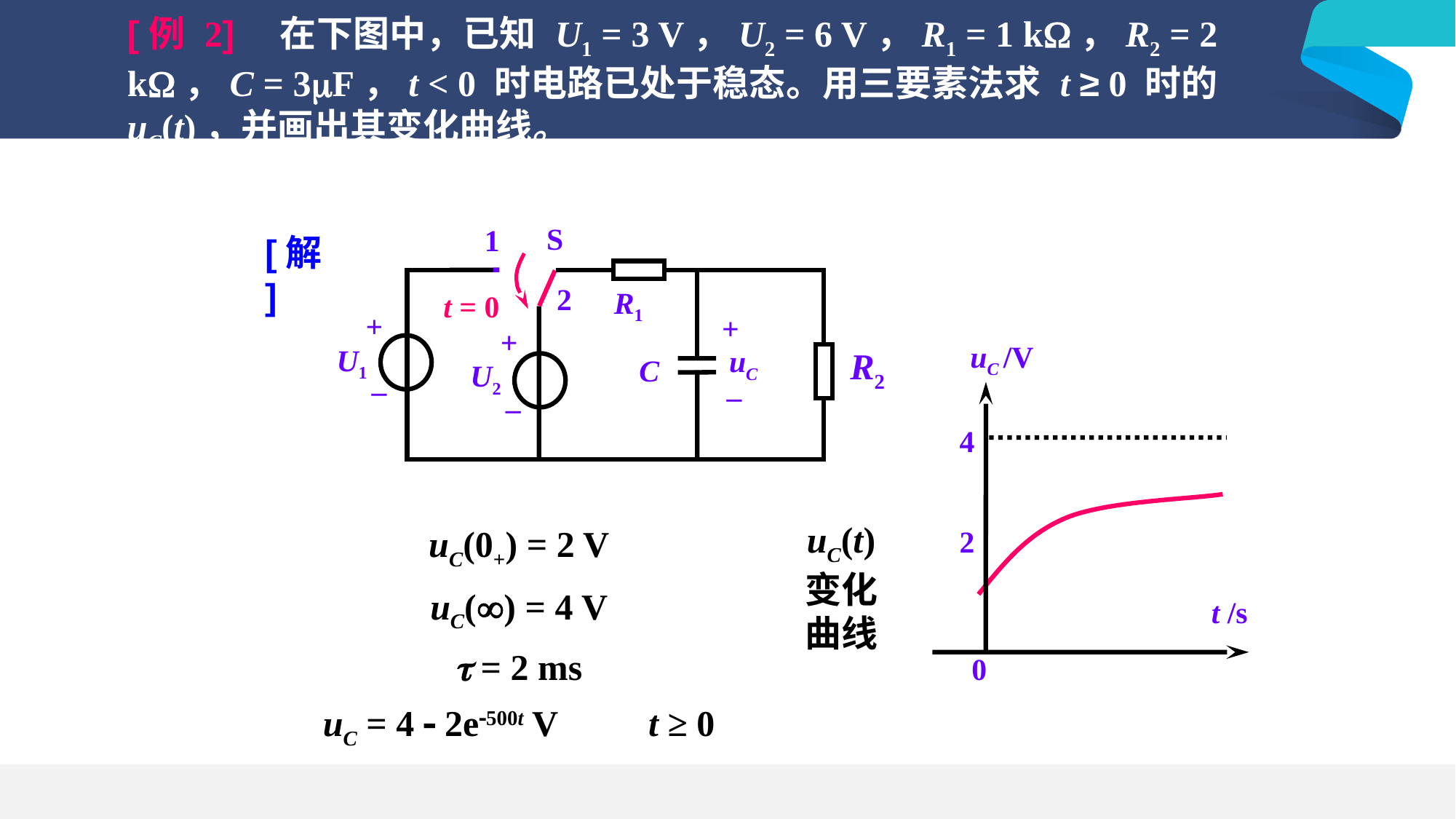

[例 2]　在下图中，已知 U1 = 3 V，U2 = 6 V，R1 = 1 kΩ，R2 = 2 kΩ，C = 3μF，t < 0 时电路已处于稳态。用三要素法求 t ≥ 0 时的 uC(t)，并画出其变化曲线。
S
1

2
R1
t = 0
+
+

+

U1
uC

C

U2

–

–
–
[解]
uC /V

4

2
t /s
0

R2

uC(0+) = 2 V
uC(∞) = 4 V
τ = 2 ms
uC = 4 − 2e−500t V　　t ≥ 0
uC(t)
变化
曲线